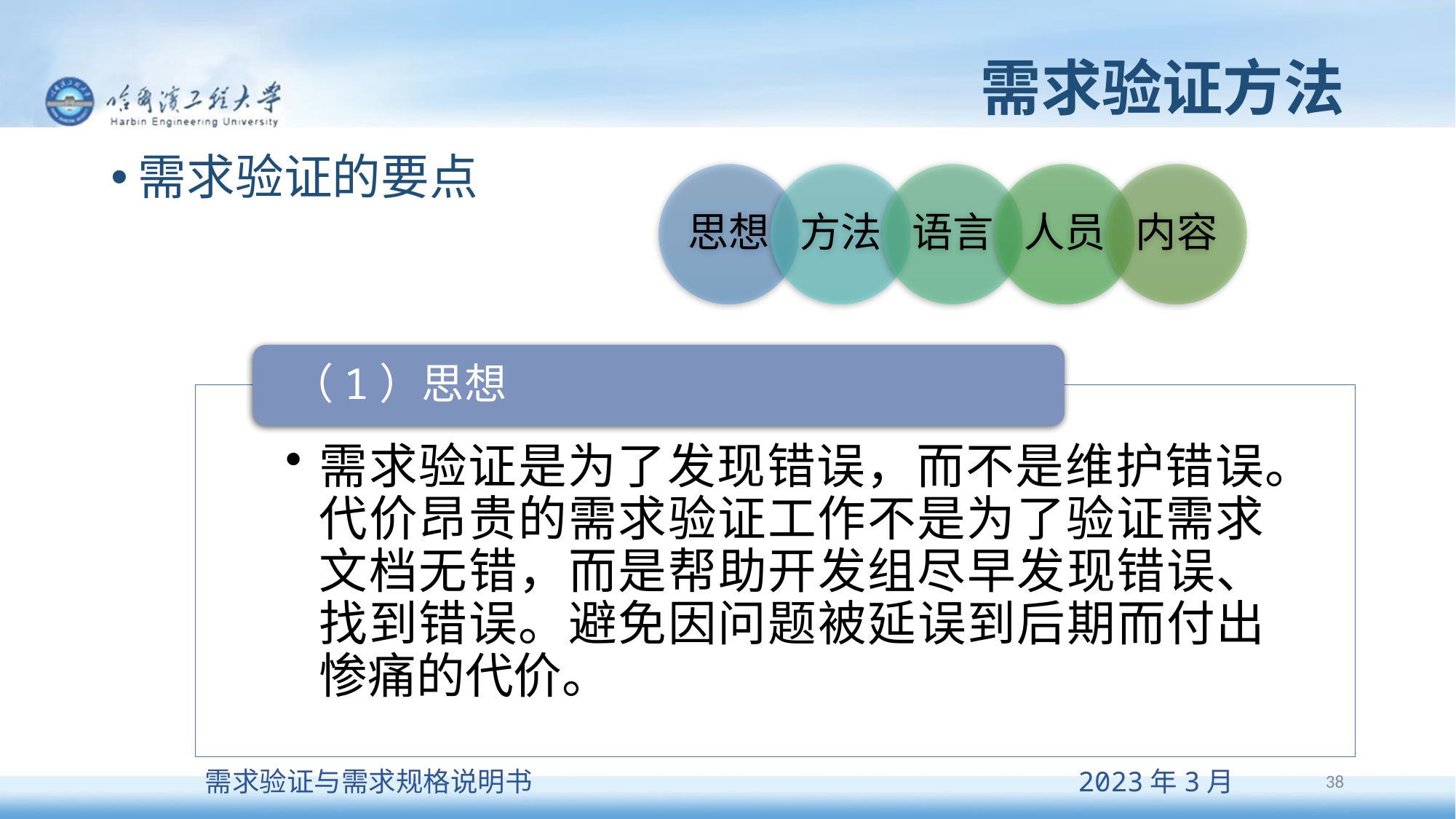

# 需求验证方法
思想
方法
语言
人员
内容
需求验证的要点
需求验证是为了发现错误，而不是维护错误。代价昂贵的需求验证工作不是为了验证需求文档无错，而是帮助开发组尽早发现错误、找到错误。避免因问题被延误到后期而付出惨痛的代价。
（1）思想
38